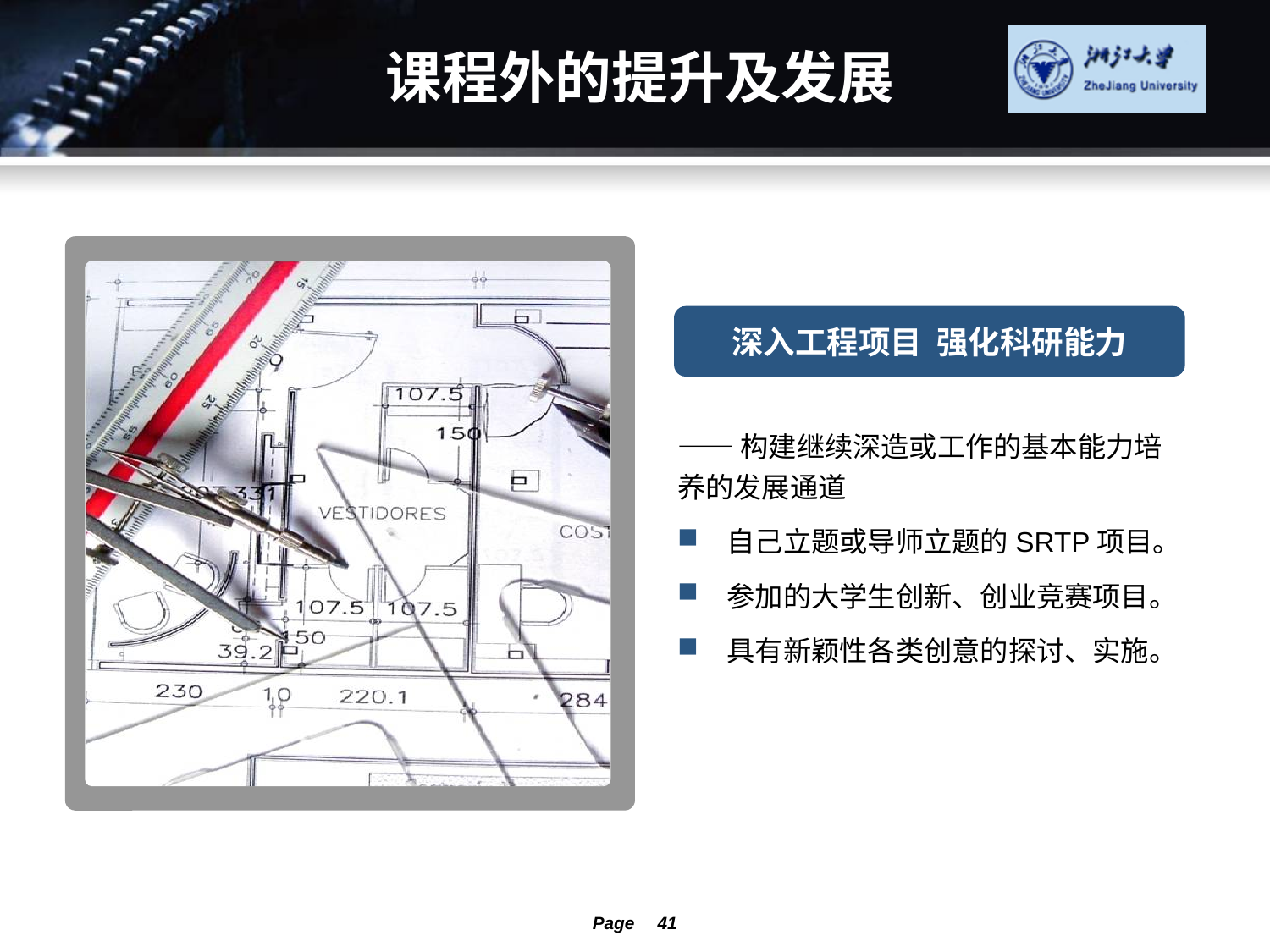

课程外的提升及发展

深入工程项目  强化科研能力
——构建继续深造或工作的基本能力培养的发展通道
自己立题或导师立题的SRTP项目。
参加的大学生创新、创业竞赛项目。
具有新颖性各类创意的探讨、实施。